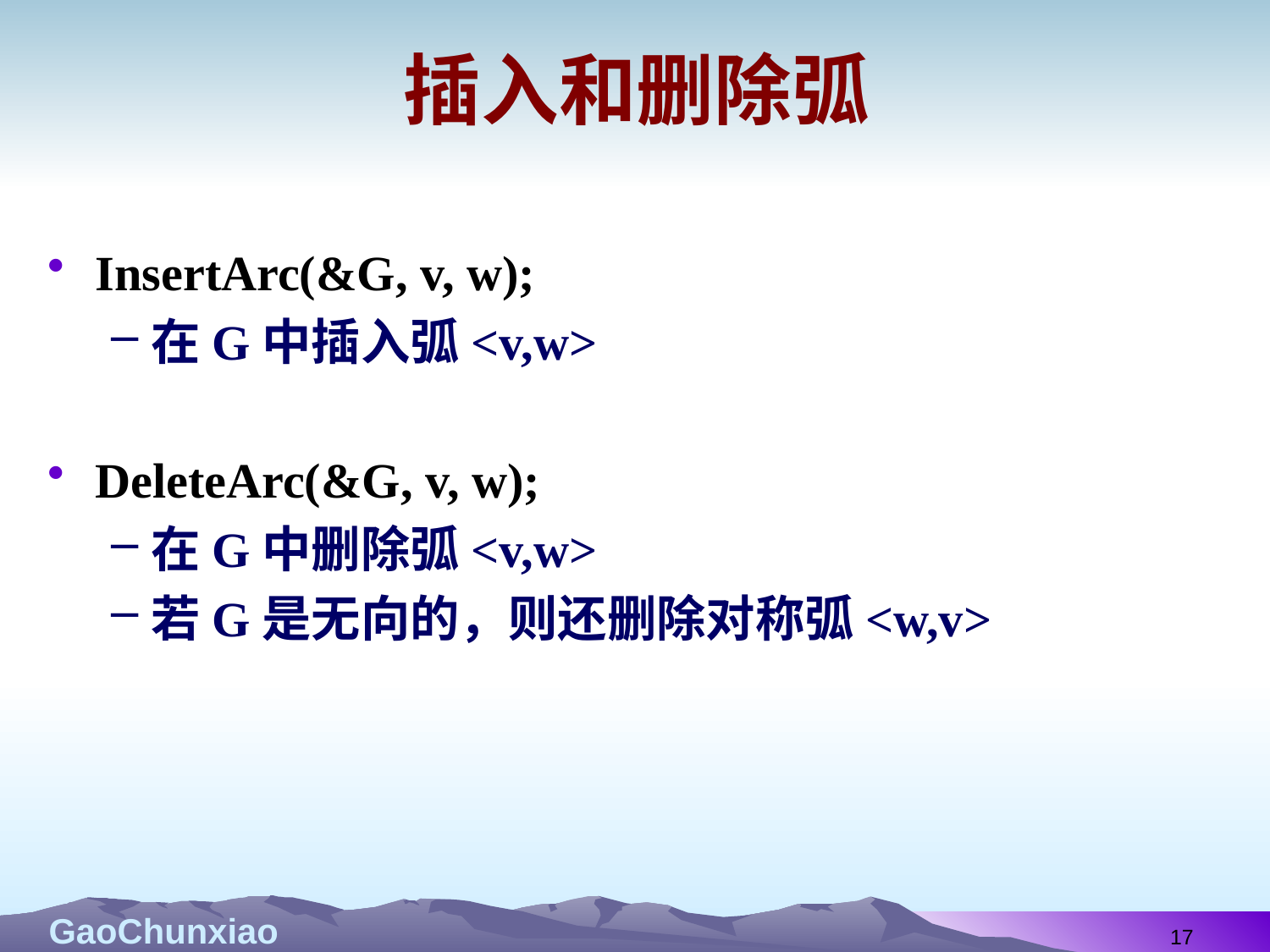

# 插入和删除弧

InsertArc(&G, v, w);
在G中插入弧<v,w>

DeleteArc(&G, v, w);
在G中删除弧<v,w>
若G是无向的，则还删除对称弧<w,v>
17